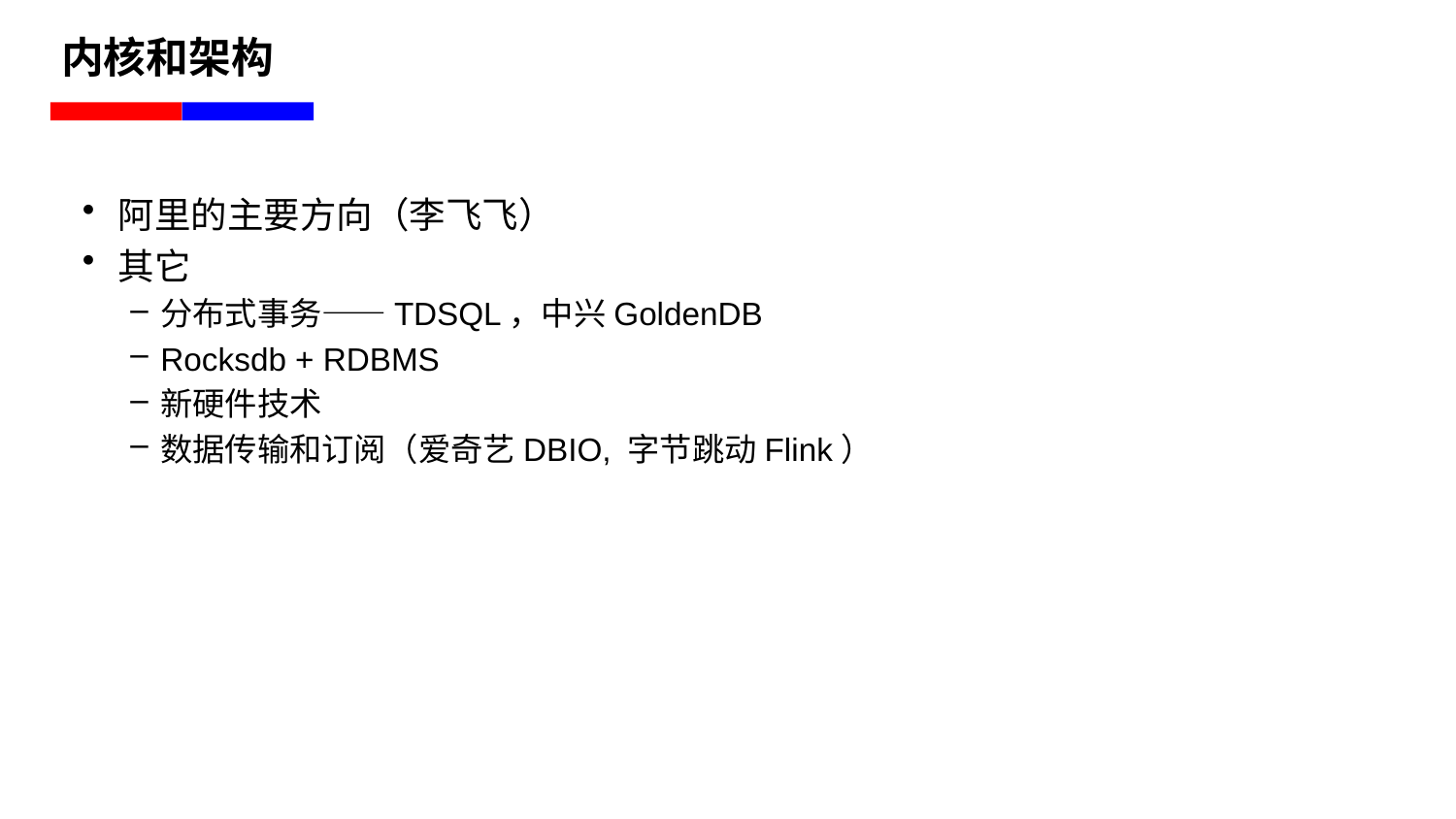

# 内核和架构
阿里的主要方向（李飞飞）
其它
分布式事务——TDSQL，中兴GoldenDB
Rocksdb + RDBMS
新硬件技术
数据传输和订阅（爱奇艺DBIO, 字节跳动Flink）